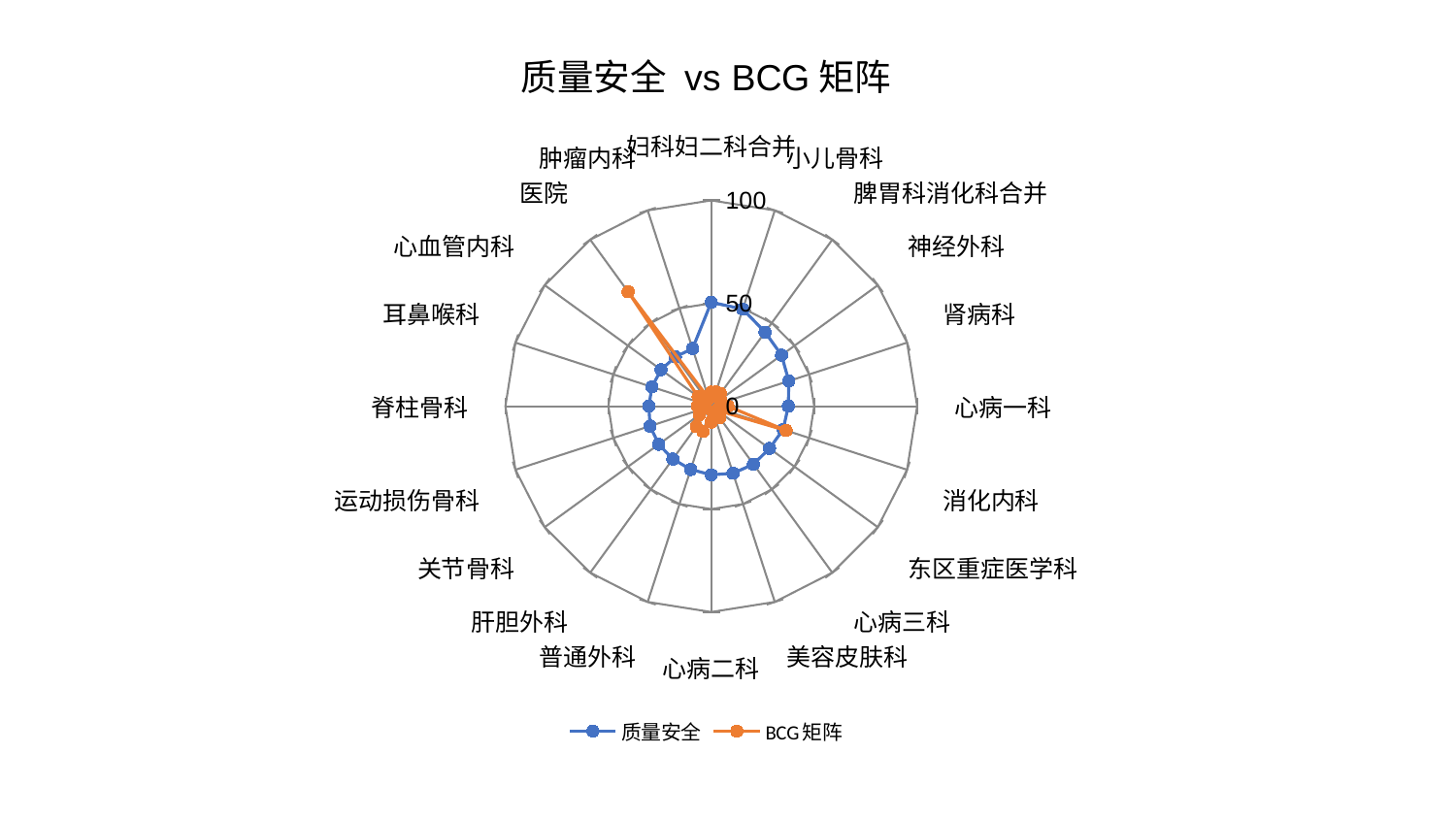

### Chart: 质量安全 vs BCG矩阵

| Category | 质量安全 | BCG矩阵 |
|---|---|---|
| 妇科妇二科合并 | 50.50771842951208 | 6.785341417689504 |
| 小儿骨科 | 49.56633772292795 | 7.190358584688177 |
| 脾胃科消化科合并 | 44.478691963668794 | 7.61532515629109 |
| 神经外科 | 42.219233939355895 | 5.461258100180083 |
| 肾病科 | 39.60807525780814 | 5.359609478690252 |
| 心病一科 | 37.44221336116528 | 8.090303218673338 |
| 消化内科 | 36.73039834398852 | 38.201242750594105 |
| 东区重症医学科 | 34.96938605359185 | 3.307822377107134 |
| 心病三科 | 34.85918962611525 | 6.924560122575553 |
| 美容皮肤科 | 34.29766510739201 | 2.8916628362740706 |
| 心病二科 | 33.36390251199739 | 7.723158288271772 |
| 普通外科 | 32.33048727657747 | 12.945096098330223 |
| 肝胆外科 | 31.777852258321268 | 12.351161971714973 |
| 关节骨科 | 31.545167961181864 | 7.20191500107387 |
| 运动损伤骨科 | 31.27919446457065 | 3.0249353446161953 |
| 脊柱骨科 | 30.328450696220347 | 6.711828125274164 |
| 耳鼻喉科 | 30.311695309853654 | 5.31089910626712 |
| 心血管内科 | 30.15631794965946 | 7.8982571192544295 |
| 医院 | 29.656076414679877 | 68.70479041579921 |
| 肿瘤内科 | 29.459536809021706 | 3.8679000416432174 |
10